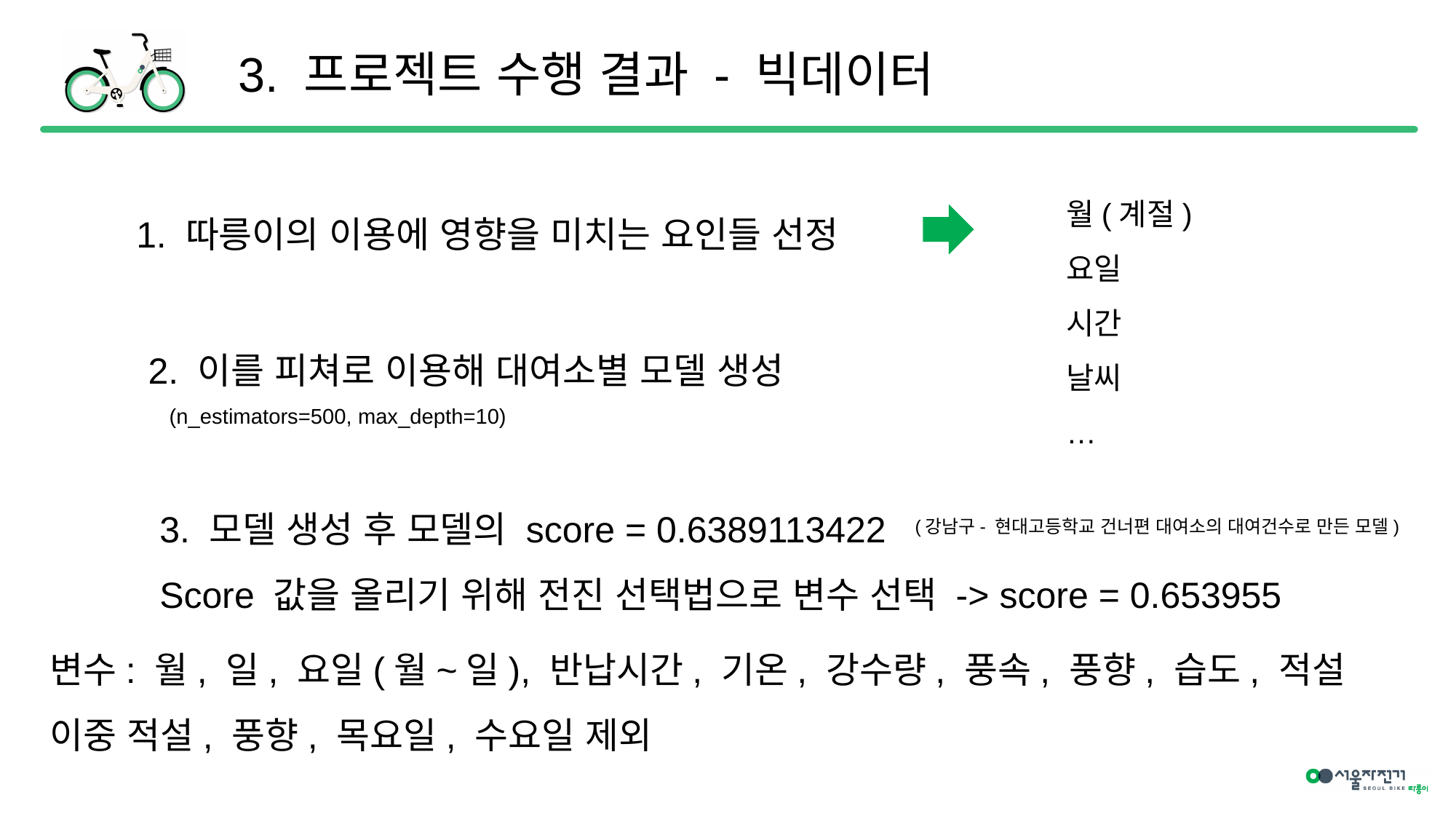

3. 프로젝트 수행 결과 - 빅데이터
월(계절)
요일
시간
날씨
…
1. 따릉이의 이용에 영향을 미치는 요인들 선정

2. 이를 피쳐로 이용해 대여소별 모델 생성
(n_estimators=500, max_depth=10)
3. 모델 생성 후 모델의 score = 0.6389113422
Score 값을 올리기 위해 전진 선택법으로 변수 선택 -> score = 0.653955

(강남구- 현대고등학교 건너편 대여소의 대여건수로 만든 모델)
변수: 월, 일, 요일(월~일), 반납시간, 기온, 강수량, 풍속, 풍향, 습도, 적설
이중 적설, 풍향, 목요일, 수요일 제외